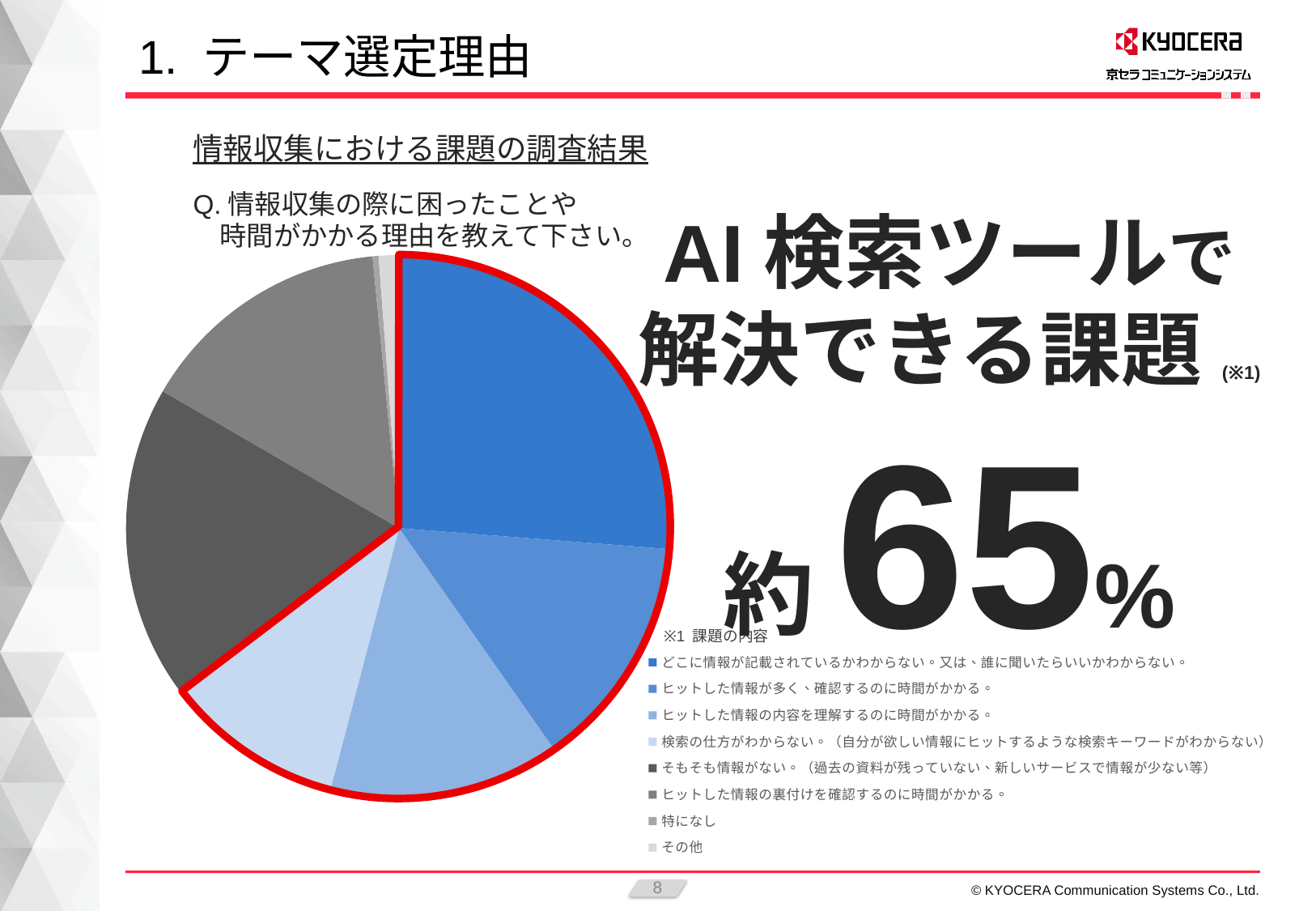

# 1. テーマ選定理由

### Chart

| Category | 集計 |
|---|---|
| どこに情報が記載されているかわからない。又は、誰に聞いたらいいかわからない。 | 0.2623413258110014 |
| ヒットした情報が多く、確認するのに時間がかかる。 | 0.14033850493653033 |
| ヒットした情報の内容を理解するのに時間がかかる。 | 0.1382228490832158 |
| 検索の仕方がわからない。（自分が欲しい情報にヒットするような検索キーワードがわからない） | 0.10507757404795487 |
| そもそも情報がない。（過去の資料が残っていない、新しいサービスで情報が少ない等） | 0.18758815232722145 |
| ヒットした情報の裏付けを確認するのに時間がかかる。 | 0.15091678420310295 |
| 特になし | 0.003526093088857546 |
| その他 | 0.011988716502115656 |
情報収集における課題の調査結果
Q.情報収集の際に困ったことや
　時間がかかる理由を教えて下さい。
AI検索ツールで
解決できる課題(※1)
約65%

8